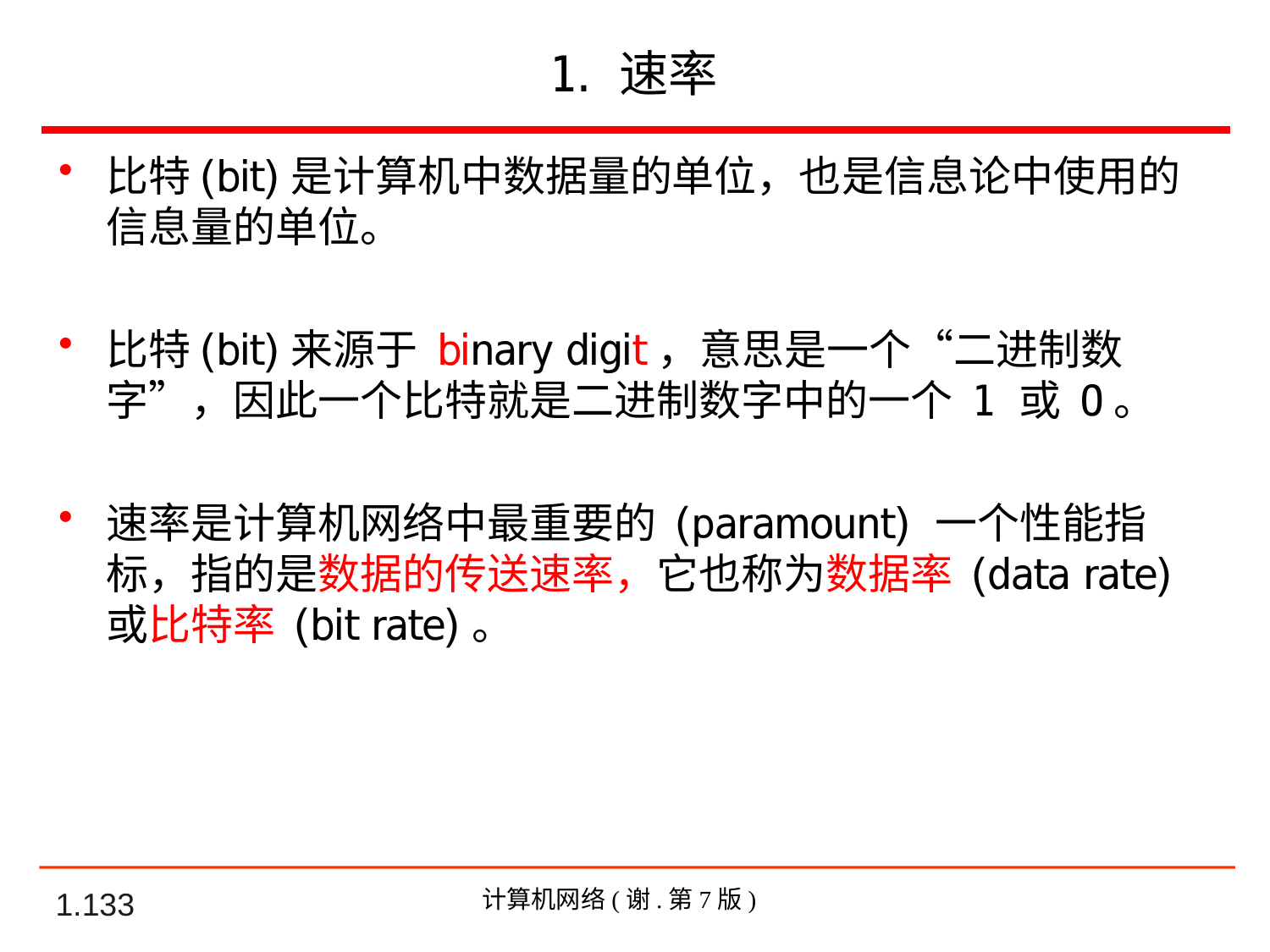

# 1. 速率
比特(bit)是计算机中数据量的单位，也是信息论中使用的信息量的单位。

比特(bit)来源于 binary digit，意思是一个“二进制数字”，因此一个比特就是二进制数字中的一个 1 或 0。

速率是计算机网络中最重要的 (paramount) 一个性能指标，指的是数据的传送速率，它也称为数据率 (data rate)或比特率 (bit rate)。